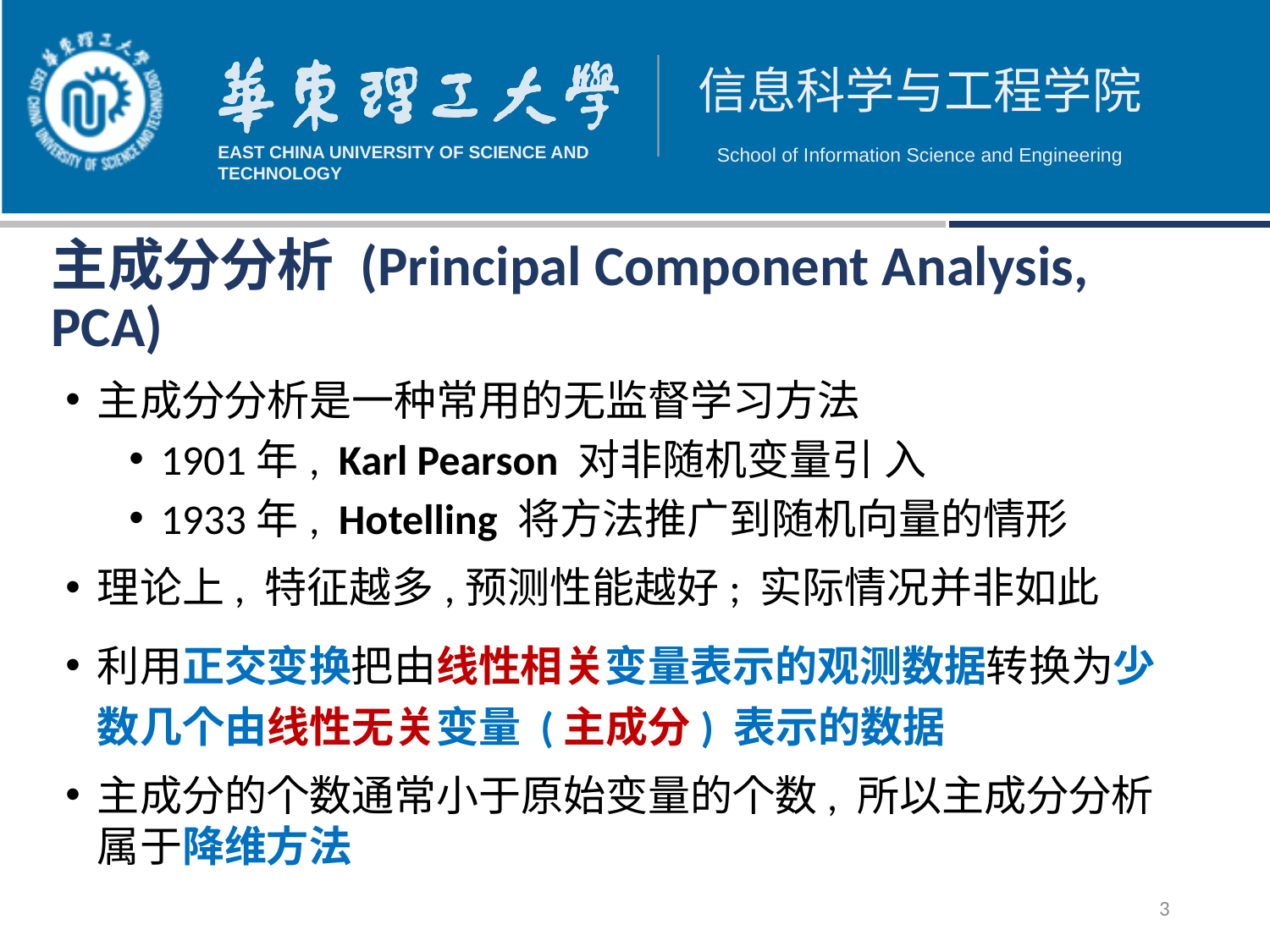

主成分分析 (Principal Component Analysis, PCA)
主成分分析是一种常用的无监督学习方法
1901年,  Karl Pearson 对非随机变量引 入
1933年,  Hotelling 将方法推广到随机向量的情形
理论上, 特征越多,预测性能越好; 实际情况并非如此
利用正交变换把由线性相关变量表示的观测数据转换为少数几个由线性无关变量 (主成分) 表示的数据
主成分的个数通常小于原始变量的个数, 所以主成分分析属于降维方法
3